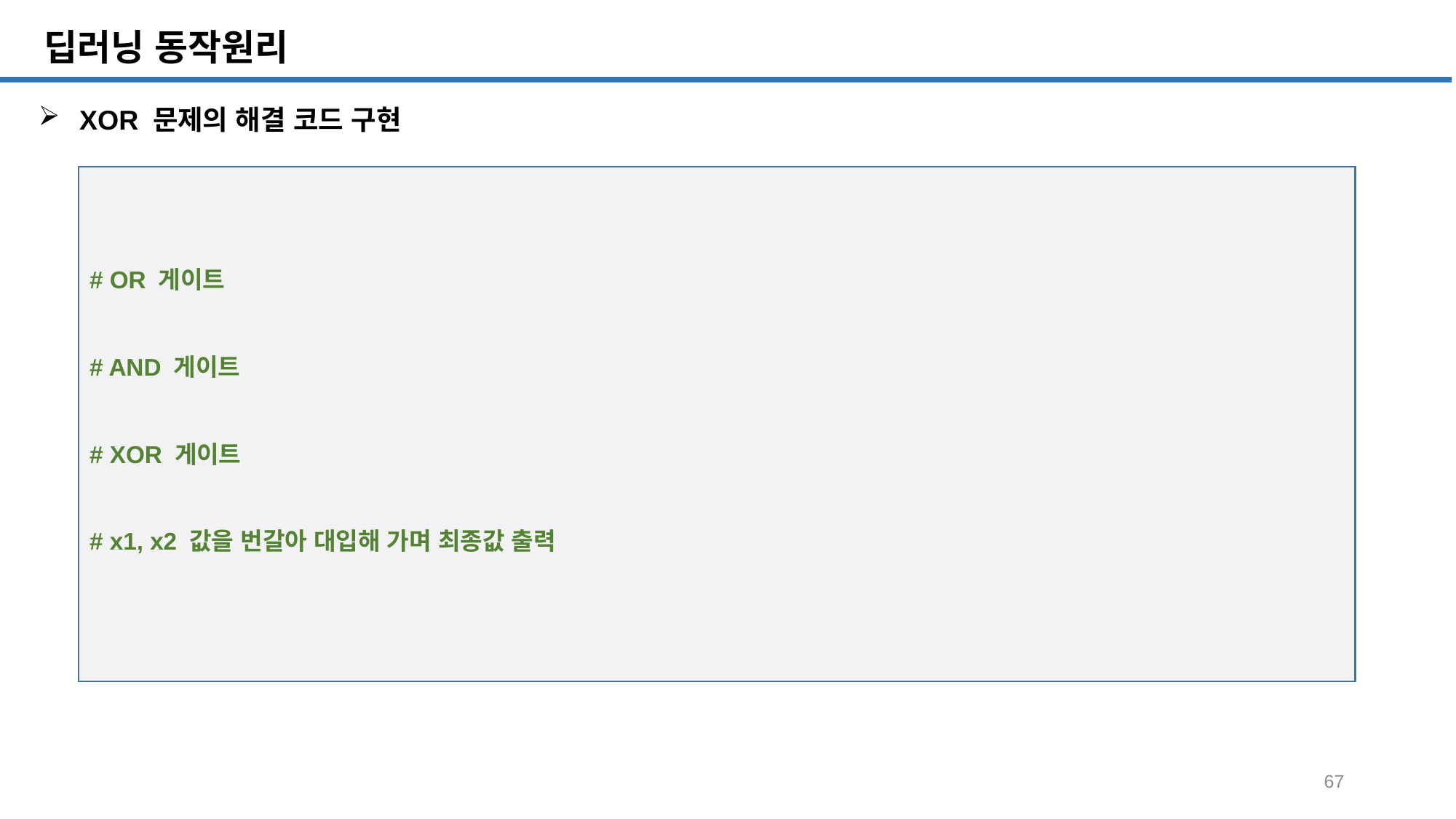

SQL 튜닝 개요
# 딥러닝 동작원리

XOR 문제의 해결 코드 구현
# OR 게이트

# AND 게이트

# XOR 게이트

# x1, x2 값을 번갈아 대입해 가며 최종값 출력

67